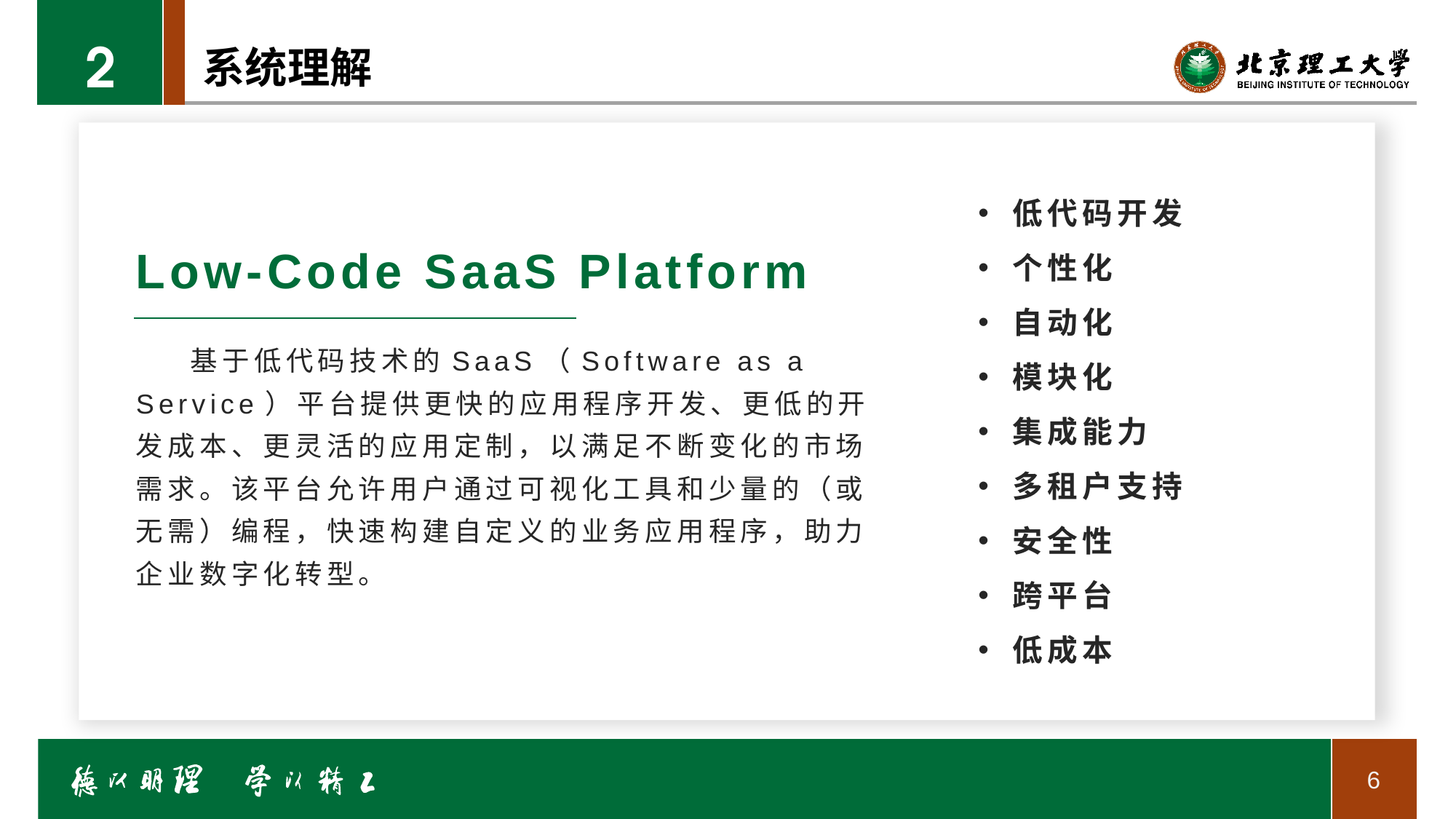

2
# 系统理解

低代码开发
个性化
自动化
模块化
集成能力
多租户支持
安全性
跨平台
低成本
Low-Code SaaS Platform
基于低代码技术的SaaS（Software as a Service）平台提供更快的应用程序开发、更低的开发成本、更灵活的应用定制，以满足不断变化的市场需求。该平台允许用户通过可视化工具和少量的（或无需）编程，快速构建自定义的业务应用程序，助力企业数字化转型。